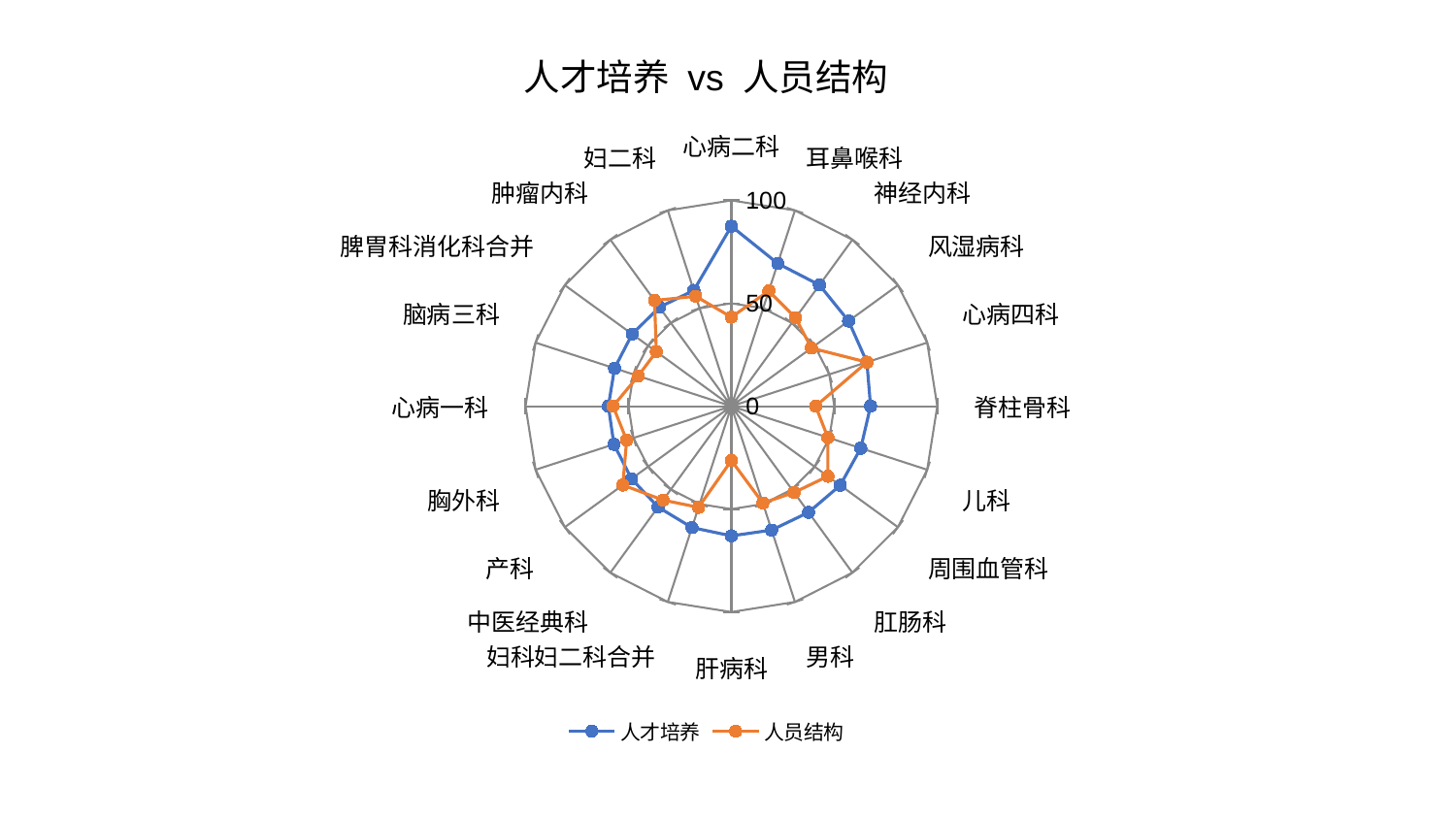

### Chart: 人才培养 vs 人员结构

| Category | 人才培养 | 人员结构 |
|---|---|---|
| 心病二科 | 87.47034847419407 | 43.268972376747605 |
| 耳鼻喉科 | 72.91538625723489 | 58.894965933746256 |
| 神经内科 | 72.7849735363078 | 53.05443894096721 |
| 风湿病科 | 70.39502053697642 | 48.04883186578622 |
| 心病四科 | 69.20366859710943 | 69.23720780854573 |
| 脊柱骨科 | 67.60662708272875 | 40.94773984817087 |
| 儿科 | 66.09541534761401 | 49.2678346778838 |
| 周围血管科 | 65.37409751927201 | 57.937809118970755 |
| 肛肠科 | 63.796444333650605 | 51.841063572862 |
| 男科 | 63.288235429496524 | 49.48454592854154 |
| 肝病科 | 63.00526015752701 | 26.42440605877576 |
| 妇科妇二科合并 | 62.02278104706892 | 51.67757529782434 |
| 中医经典科 | 60.578220436010035 | 56.422255840893115 |
| 产科 | 60.0083405699957 | 65.2022616928499 |
| 胸外科 | 60.0055523227118 | 53.49197844597581 |
| 心病一科 | 59.76143002475288 | 57.461724483840506 |
| 脑病三科 | 59.659041504672615 | 47.58749357307182 |
| 脾胃科消化科合并 | 59.59604769624295 | 45.08335618802992 |
| 肿瘤内科 | 59.44352912787199 | 63.491950757433834 |
| 妇二科 | 59.16870197985654 | 56.14719342753697 |
87